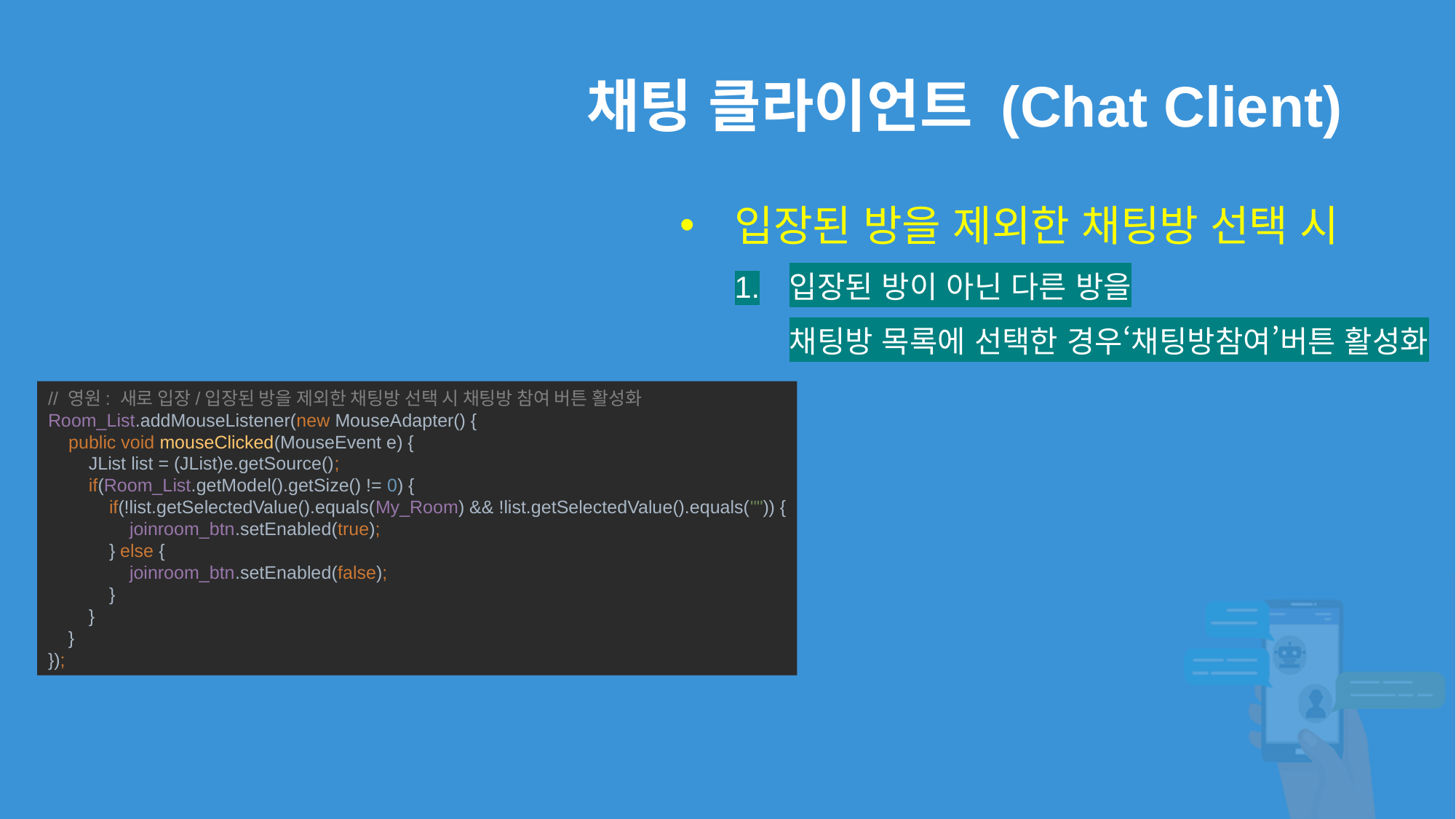

# 채팅 클라이언트 (Chat Client)
입장된 방을 제외한 채팅방 선택 시
입장된 방이 아닌 다른 방을
채팅방 목록에 선택한 경우‘채팅방참여’버튼 활성화
// 영원: 새로 입장/입장된 방을 제외한 채팅방 선택 시 채팅방 참여 버튼 활성화
Room_List.addMouseListener(new MouseAdapter() {
    public void mouseClicked(MouseEvent e) {
        JList list = (JList)e.getSource();
        if(Room_List.getModel().getSize() != 0) {
            if(!list.getSelectedValue().equals(My_Room) && !list.getSelectedValue().equals("")) {
                joinroom_btn.setEnabled(true);
            } else {
                joinroom_btn.setEnabled(false);
            }
        }
    }
});